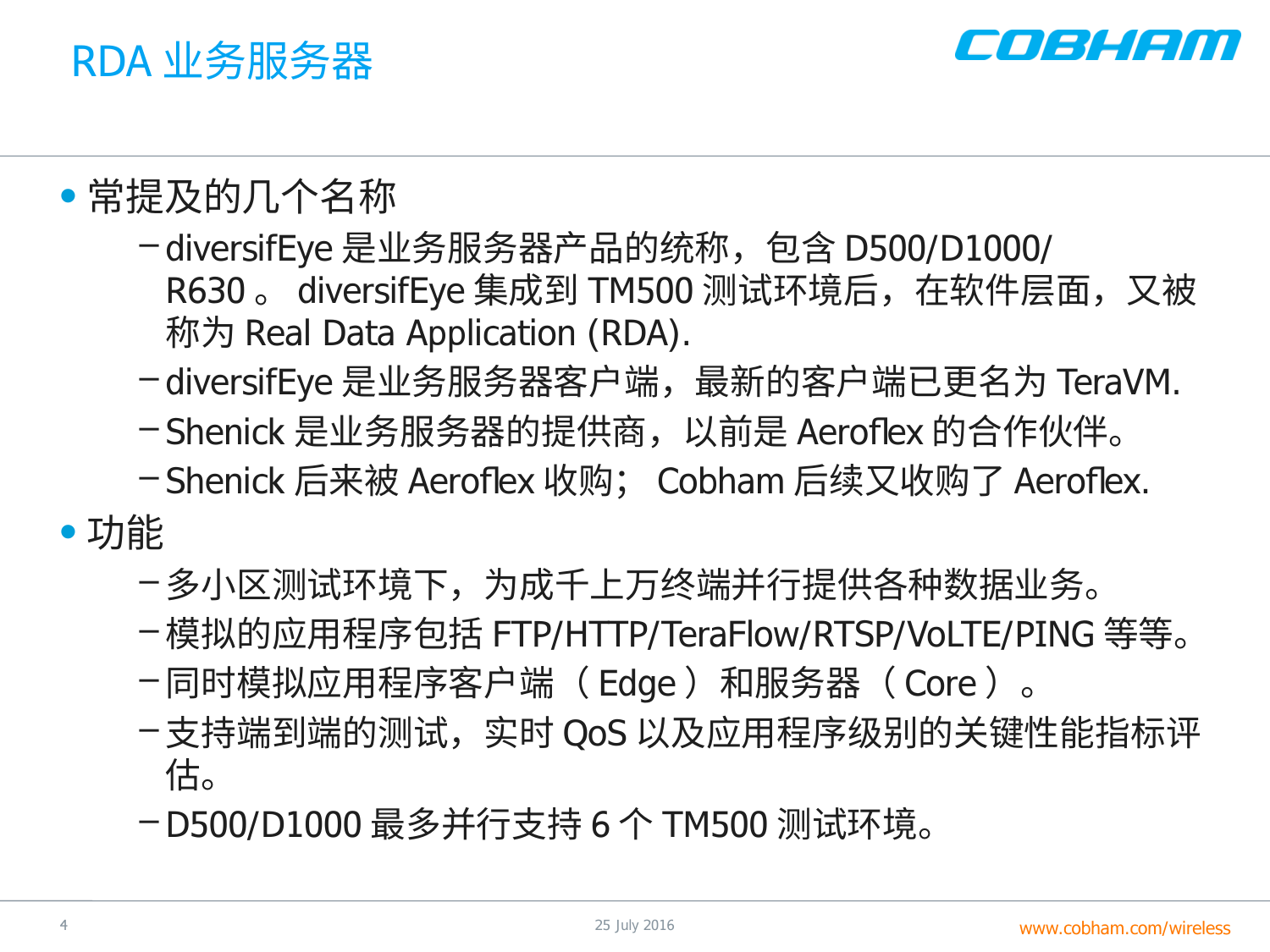

# RDA业务服务器

常提及的几个名称
diversifEye是业务服务器产品的统称，包含D500/D1000/R630。diversifEye集成到TM500测试环境后，在软件层面，又被称为Real Data Application (RDA).
diversifEye是业务服务器客户端，最新的客户端已更名为TeraVM.
Shenick是业务服务器的提供商，以前是Aeroflex的合作伙伴。
Shenick后来被Aeroflex收购；Cobham后续又收购了Aeroflex.
功能
多小区测试环境下，为成千上万终端并行提供各种数据业务。
模拟的应用程序包括FTP/HTTP/TeraFlow/RTSP/VoLTE/PING等等。
同时模拟应用程序客户端（Edge）和服务器（Core）。
支持端到端的测试，实时QoS以及应用程序级别的关键性能指标评估。
D500/D1000最多并行支持6个TM500测试环境。

4
25 July 2016